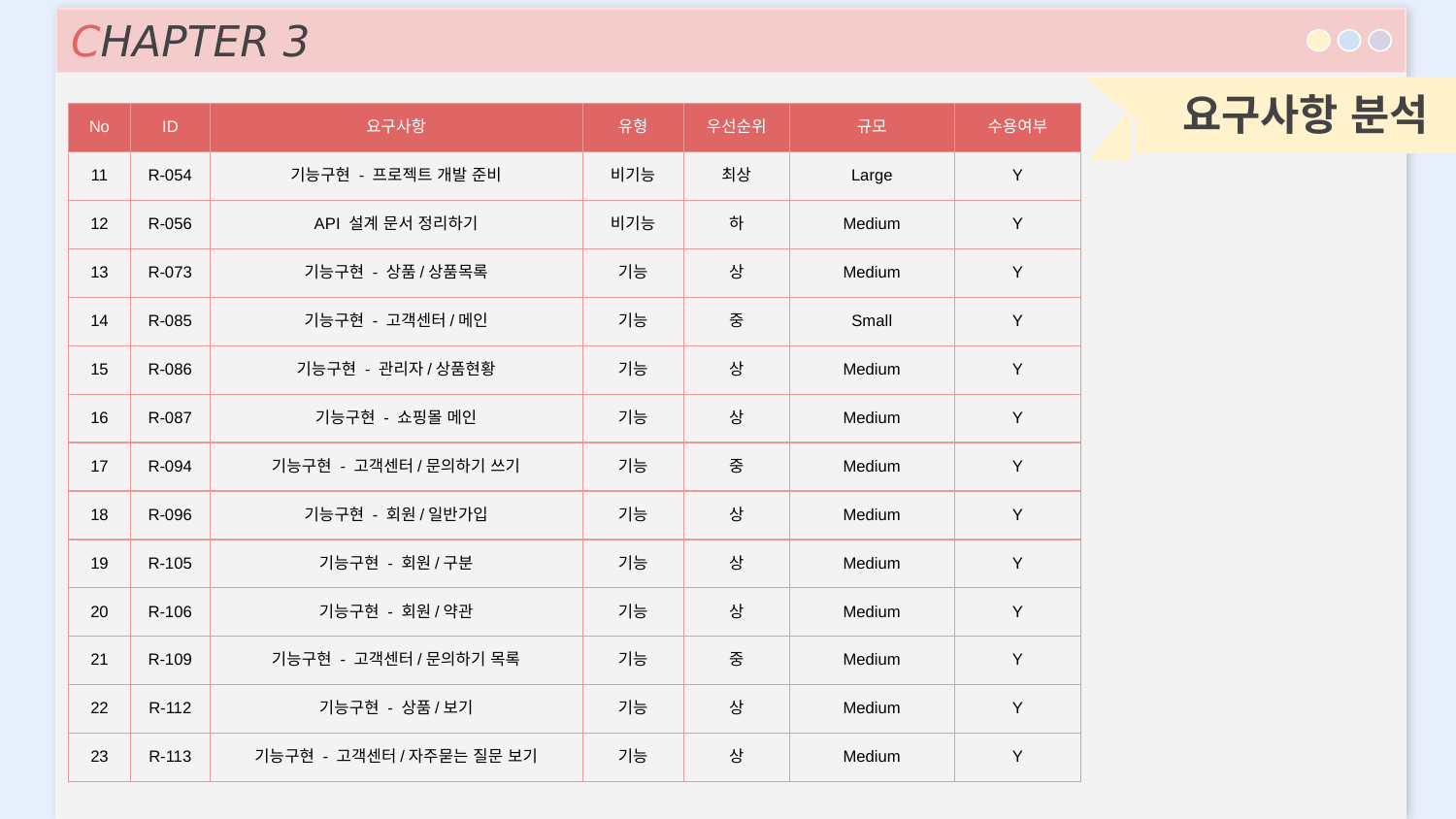

CHAPTER 3

요구사항 분석

| No | ID | 요구사항 | 유형 | 우선순위 | 규모 | 수용여부 |
| --- | --- | --- | --- | --- | --- | --- |
| 11 | R-054 | 기능구현 - 프로젝트 개발 준비 | 비기능 | 최상 | Large | Y |
| 12 | R-056 | API 설계 문서 정리하기 | 비기능 | 하 | Medium | Y |
| 13 | R-073 | 기능구현 - 상품/상품목록 | 기능 | 상 | Medium | Y |
| 14 | R-085 | 기능구현 - 고객센터/메인 | 기능 | 중 | Small | Y |
| 15 | R-086 | 기능구현 - 관리자/상품현황 | 기능 | 상 | Medium | Y |
| 16 | R-087 | 기능구현 - 쇼핑몰 메인 | 기능 | 상 | Medium | Y |
| 17 | R-094 | 기능구현 - 고객센터/문의하기 쓰기 | 기능 | 중 | Medium | Y |
| 18 | R-096 | 기능구현 - 회원/일반가입 | 기능 | 상 | Medium | Y |
| 19 | R-105 | 기능구현 - 회원/구분 | 기능 | 상 | Medium | Y |
| 20 | R-106 | 기능구현 - 회원/약관 | 기능 | 상 | Medium | Y |
| 21 | R-109 | 기능구현 - 고객센터/문의하기 목록 | 기능 | 중 | Medium | Y |
| 22 | R-112 | 기능구현 - 상품/보기 | 기능 | 상 | Medium | Y |
| 23 | R-113 | 기능구현 - 고객센터/자주묻는 질문 보기 | 기능 | 상 | Medium | Y |